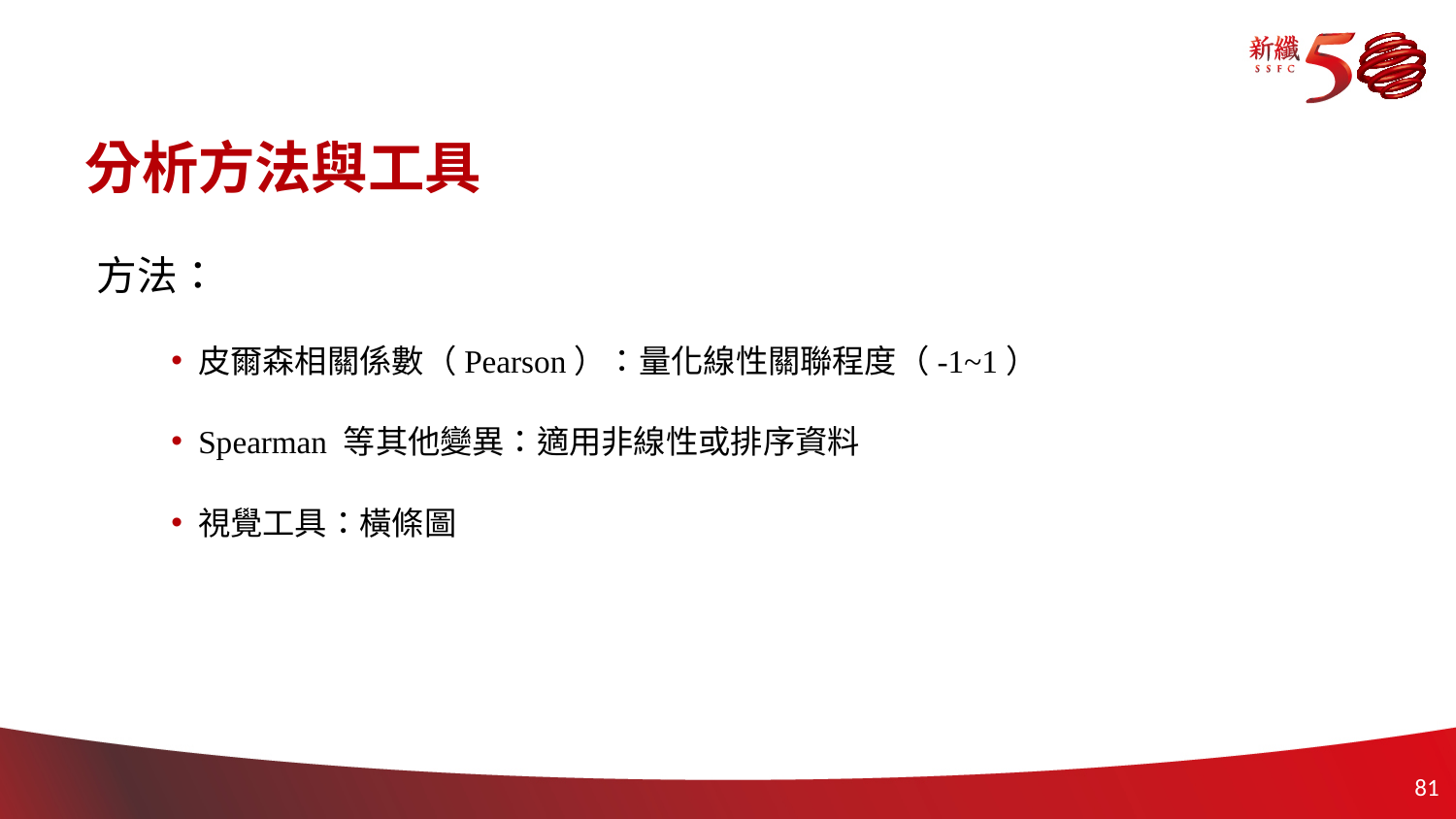

# 分析方法與工具
方法：
皮爾森相關係數（Pearson）：量化線性關聯程度（-1~1）
Spearman 等其他變異：適用非線性或排序資料
視覺工具：橫條圖
81